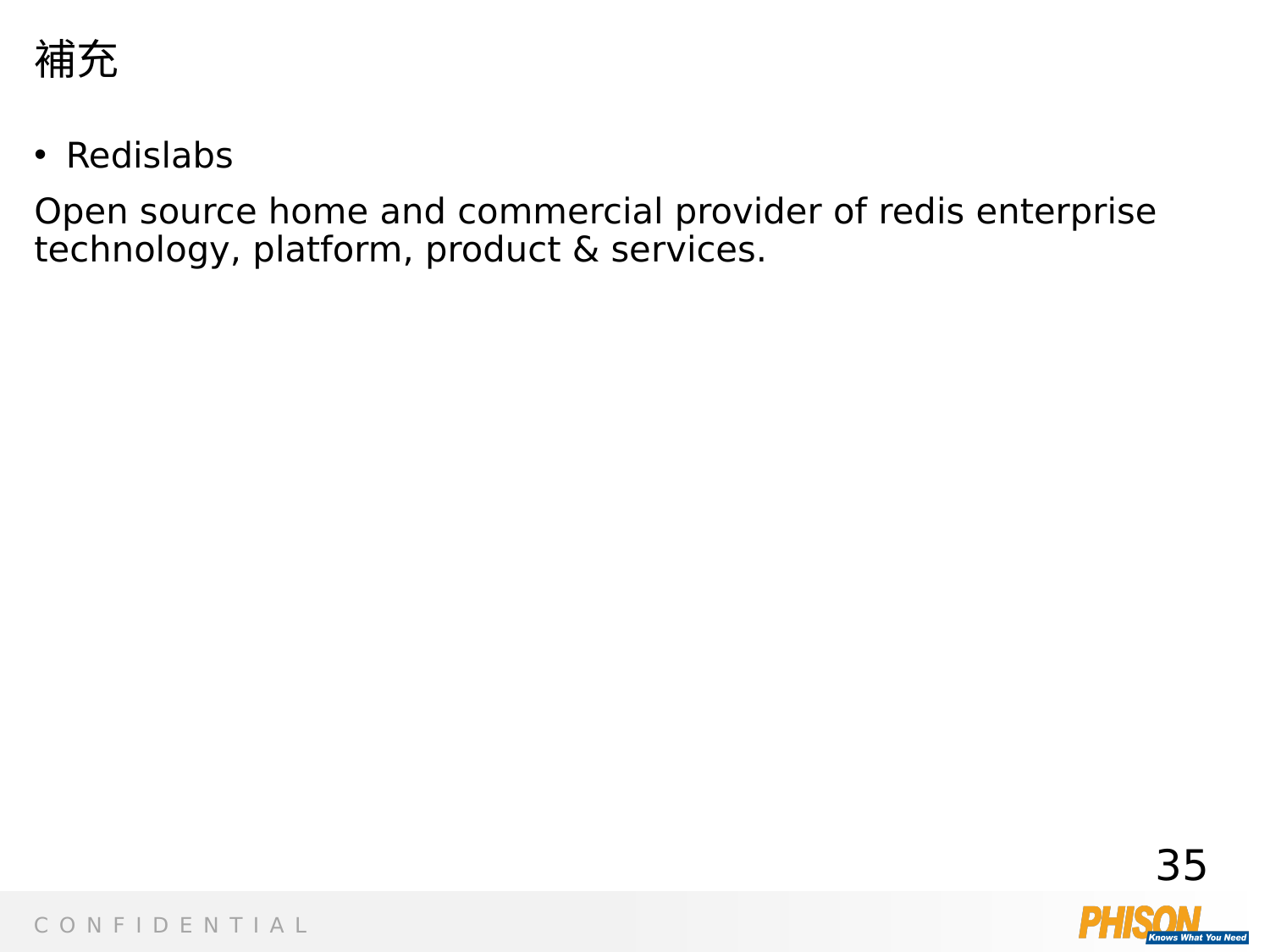

# 補充
Redislabs
Open source home and commercial provider of redis enterprise technology, platform, product & services.
35